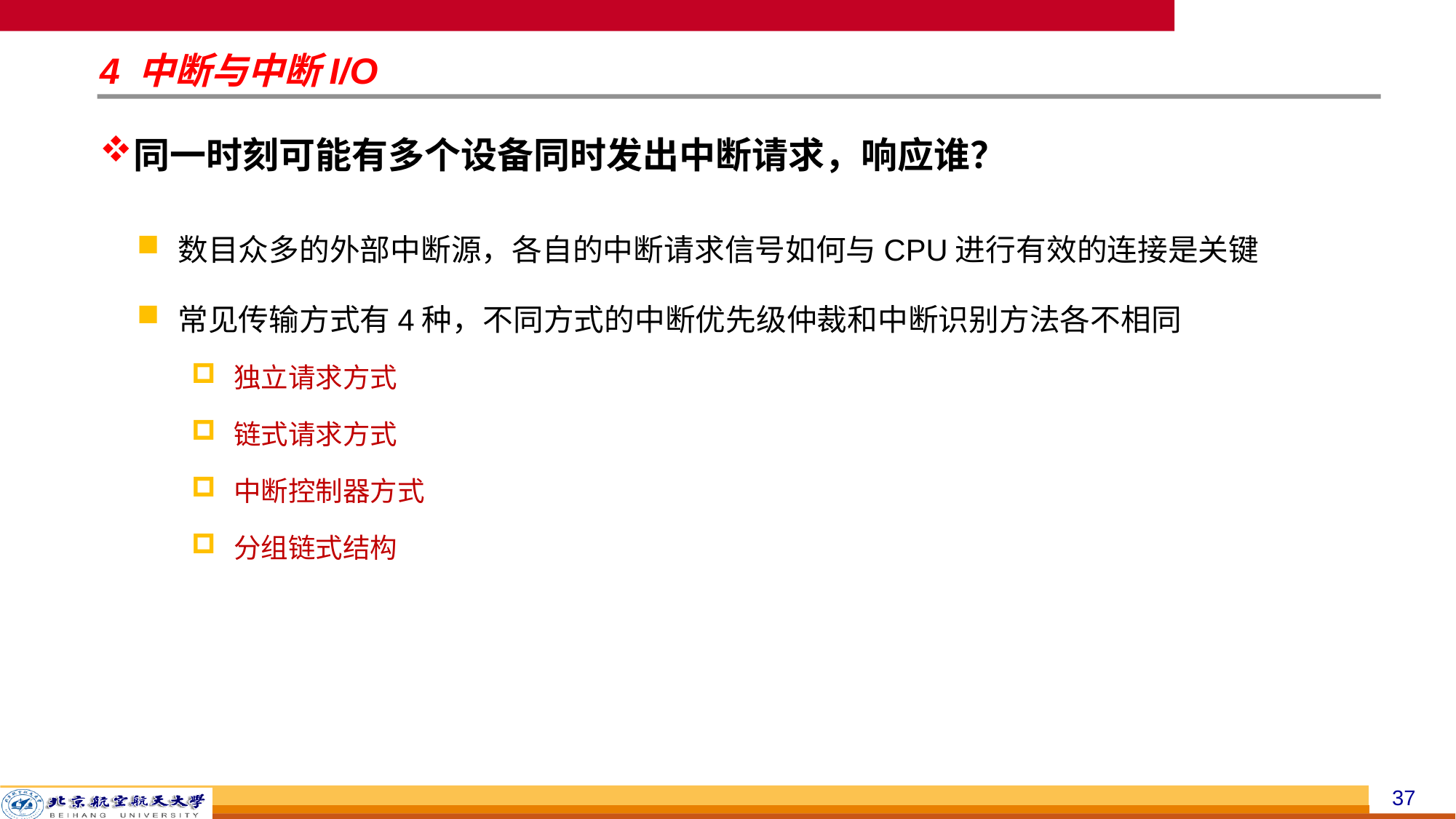

# 4 中断与中断I/O
同一时刻可能有多个设备同时发出中断请求，响应谁？
数目众多的外部中断源，各自的中断请求信号如何与CPU进行有效的连接是关键
常见传输方式有4种，不同方式的中断优先级仲裁和中断识别方法各不相同
独立请求方式
链式请求方式
中断控制器方式
分组链式结构